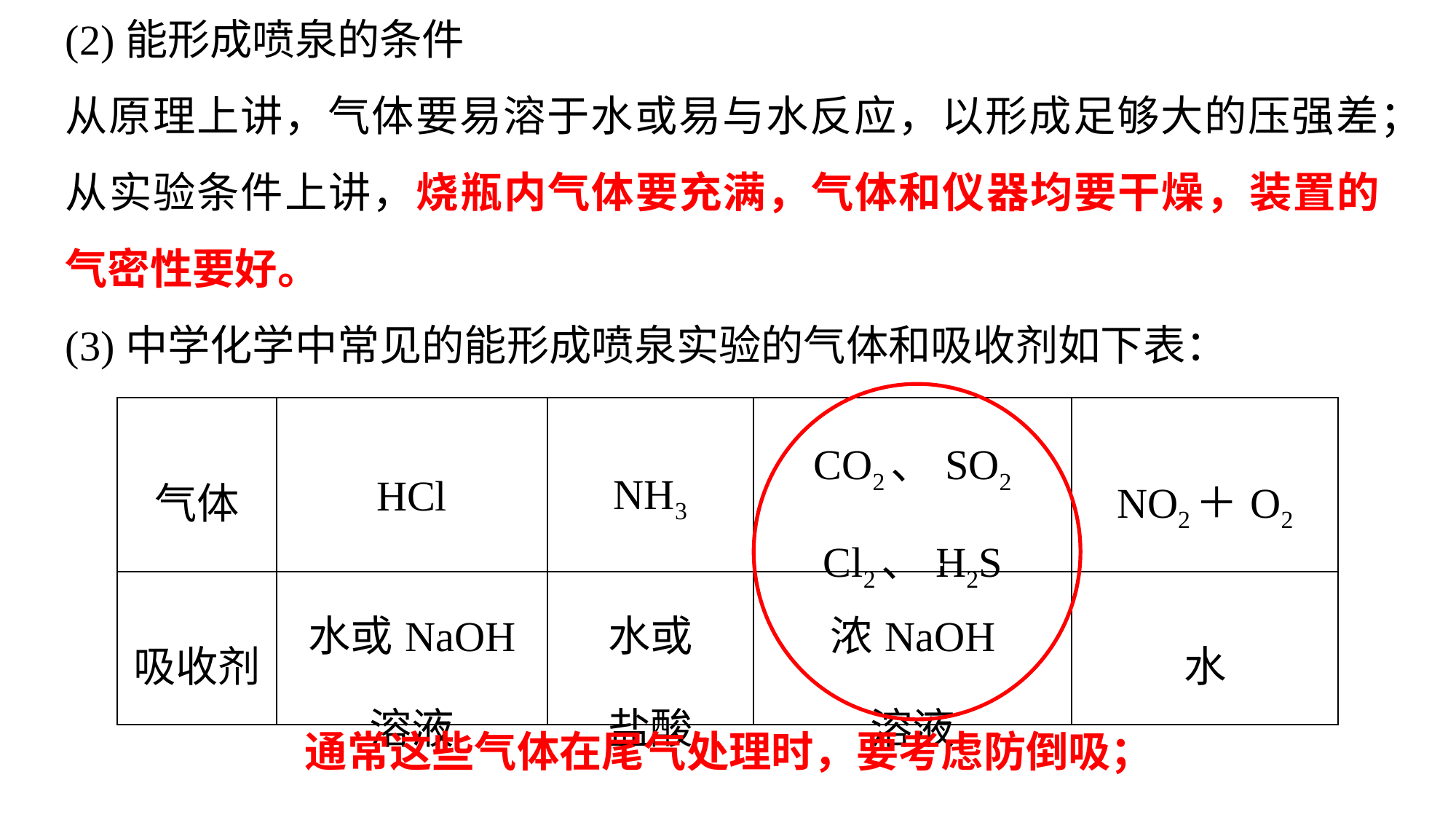

(2)能形成喷泉的条件
从原理上讲，气体要易溶于水或易与水反应，以形成足够大的压强差；从实验条件上讲，烧瓶内气体要充满，气体和仪器均要干燥，装置的气密性要好。
(3)中学化学中常见的能形成喷泉实验的气体和吸收剂如下表：
111
| 气体 | HCl | NH3 | CO2、SO2 Cl2、H2S | NO2＋O2 |
| --- | --- | --- | --- | --- |
| 吸收剂 | 水或NaOH 溶液 | 水或 盐酸 | 浓NaOH 溶液 | 水 |
通常这些气体在尾气处理时，要考虑防倒吸；